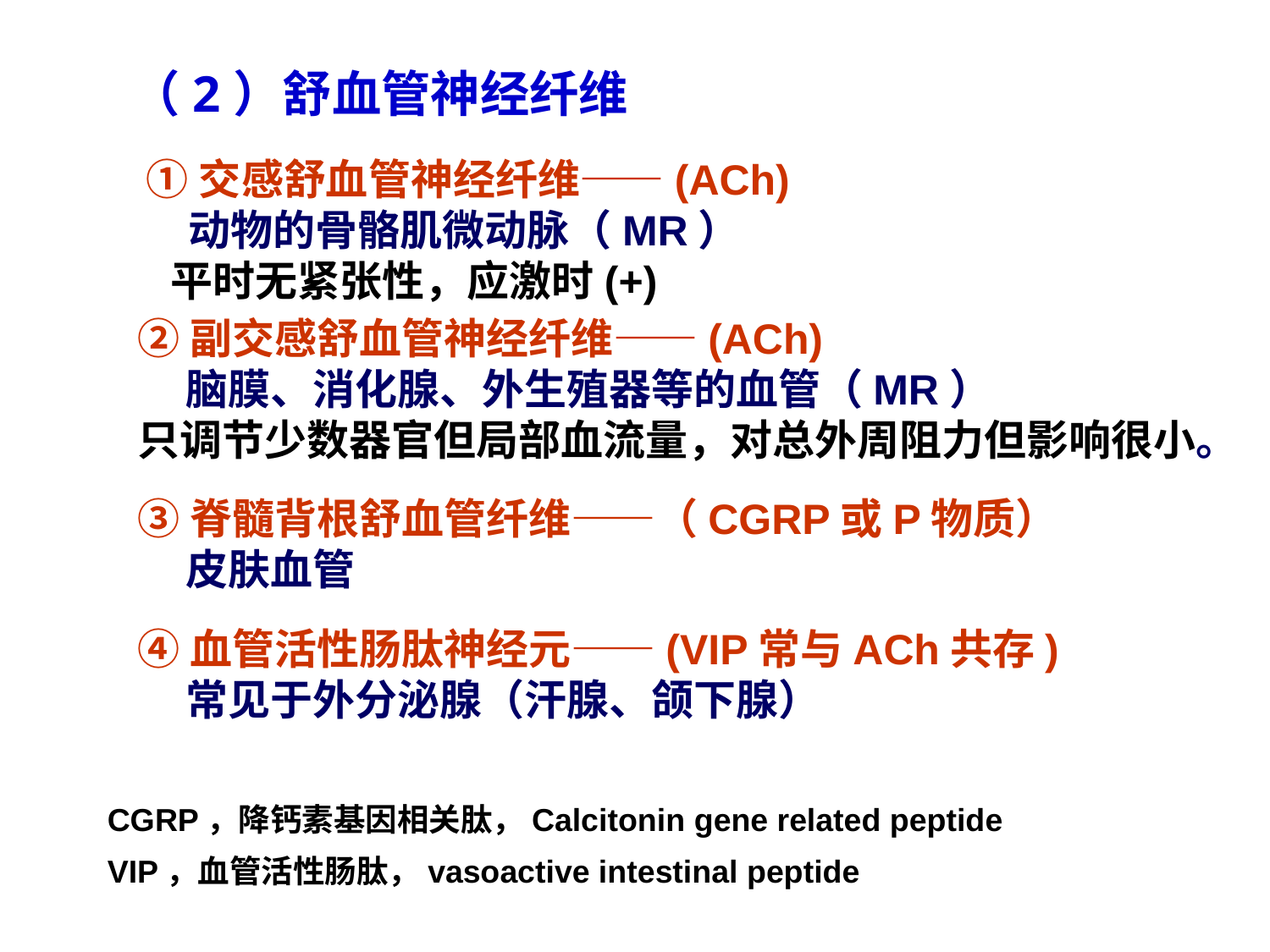

（2）舒血管神经纤维
①交感舒血管神经纤维——(ACh)
　动物的骨骼肌微动脉（MR）
  平时无紧张性，应激时(+)
②副交感舒血管神经纤维——(ACh)
    脑膜、消化腺、外生殖器等的血管（MR）
只调节少数器官但局部血流量，对总外周阻力但影响很小。
③脊髓背根舒血管纤维——（CGRP或P物质）
    皮肤血管
④血管活性肠肽神经元——(VIP常与ACh共存)
    常见于外分泌腺（汗腺、颌下腺）
CGRP，降钙素基因相关肽，Calcitonin gene related peptide
VIP，血管活性肠肽，vasoactive intestinal peptide